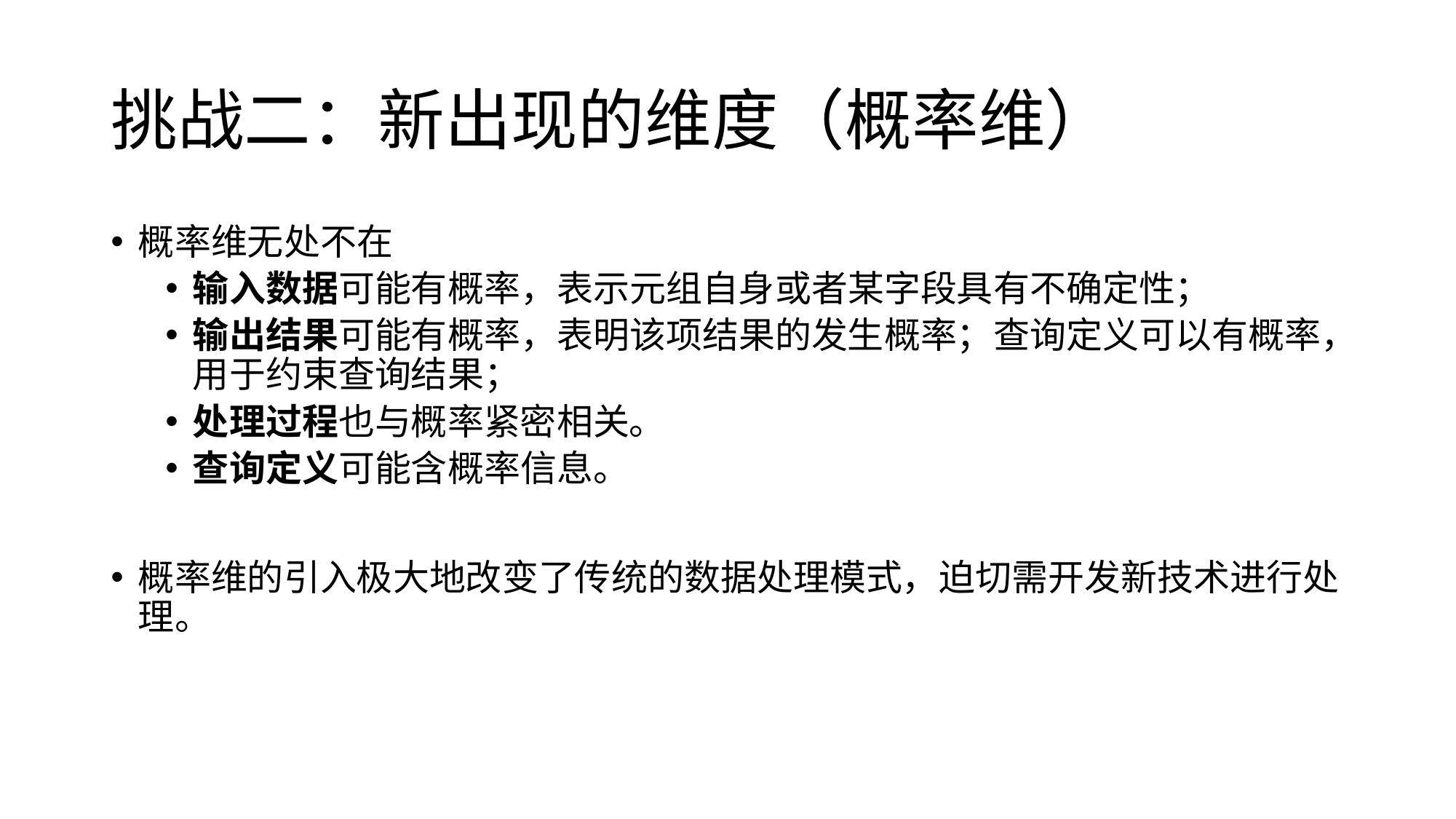

# 挑战二：新出现的维度（概率维）
概率维无处不在
输入数据可能有概率，表示元组自身或者某字段具有不确定性；
输出结果可能有概率，表明该项结果的发生概率；查询定义可以有概率，用于约束查询结果；
处理过程也与概率紧密相关。
查询定义可能含概率信息。

概率维的引入极大地改变了传统的数据处理模式，迫切需开发新技术进行处理。
24